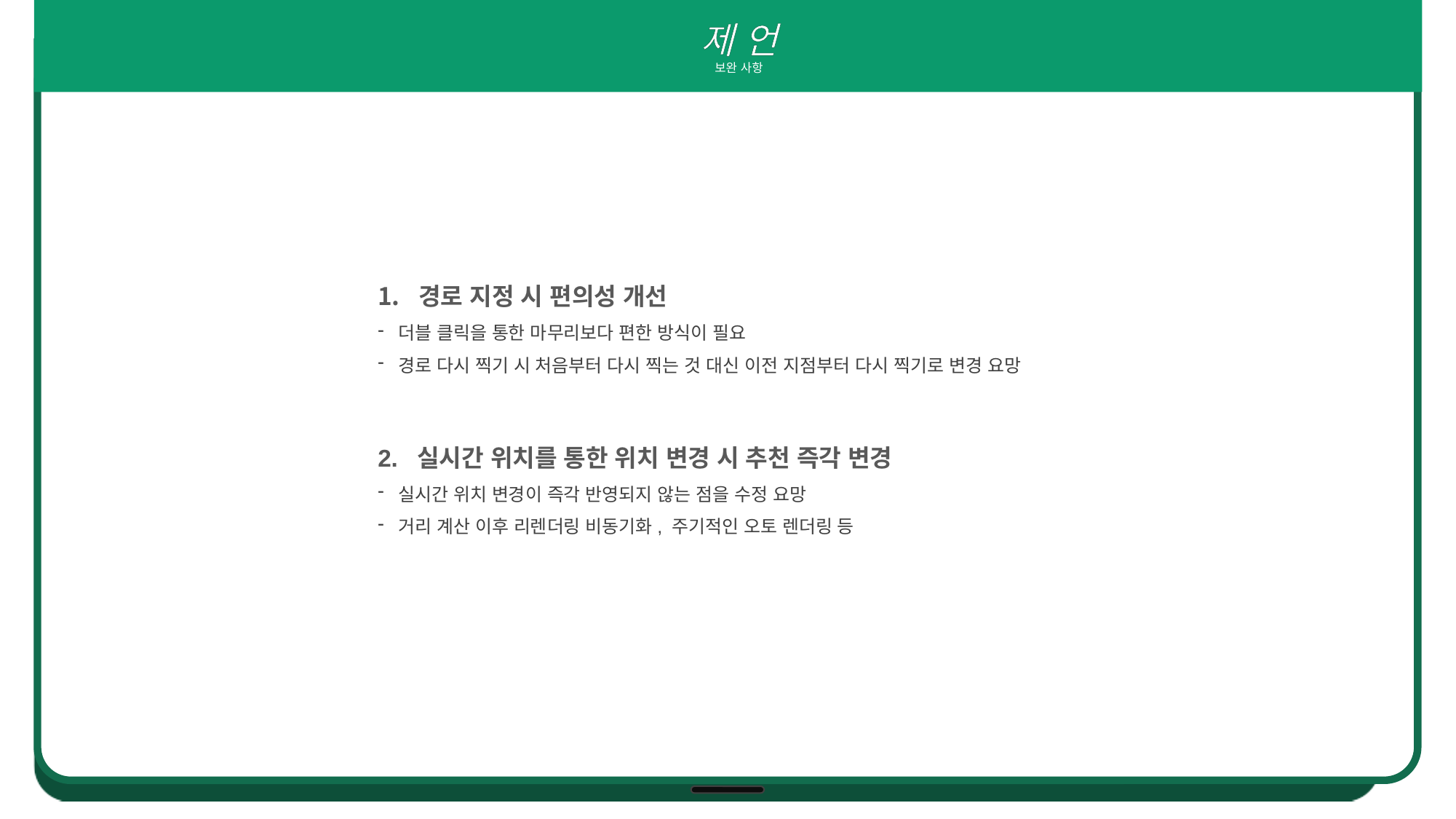

제 언
보완 사항

경로 지정 시 편의성 개선
더블 클릭을 통한 마무리보다 편한 방식이 필요
경로 다시 찍기 시 처음부터 다시 찍는 것 대신 이전 지점부터 다시 찍기로 변경 요망
2.  실시간 위치를 통한 위치 변경 시 추천 즉각 변경
실시간 위치 변경이 즉각 반영되지 않는 점을 수정 요망
거리 계산 이후 리렌더링 비동기화, 주기적인 오토 렌더링 등